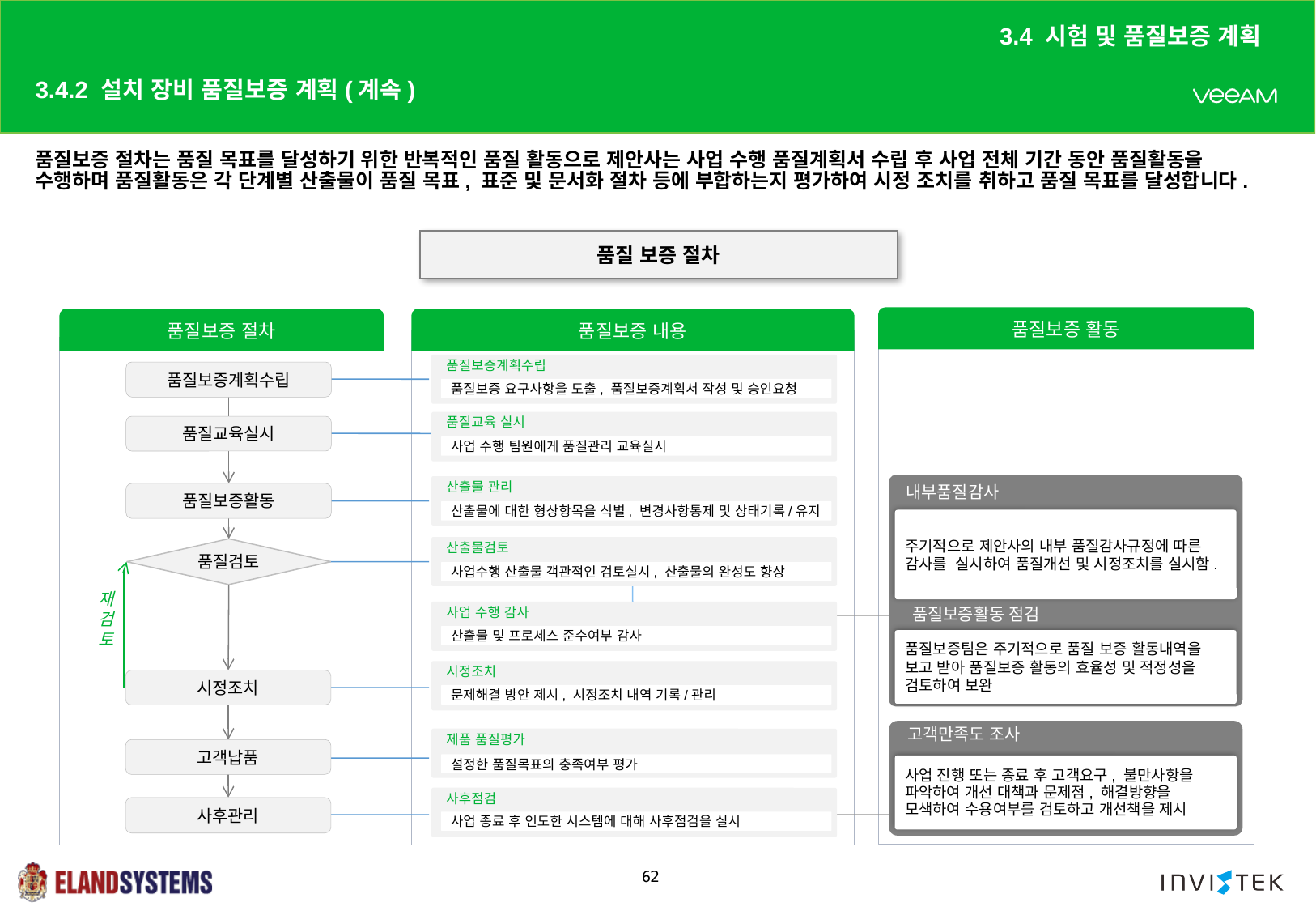

3.4 시험 및 품질보증 계획
# 3.4.2 설치 장비 품질보증 계획(계속)
품질보증 절차는 품질 목표를 달성하기 위한 반복적인 품질 활동으로 제안사는 사업 수행 품질계획서 수립 후 사업 전체 기간 동안 품질활동을 수행하며 품질활동은 각 단계별 산출물이 품질 목표, 표준 및 문서화 절차 등에 부합하는지 평가하여 시정 조치를 취하고 품질 목표를 달성합니다.
품질 보증 절차
품질보증 활동
품질보증 절차
품질보증 내용

품질보증계획수립
품질보증 요구사항을 도출, 품질보증계획서 작성 및 승인요청
품질교육 실시
사업 수행 팀원에게 품질관리 교육실시
산출물 관리
산출물에 대한 형상항목을 식별, 변경사항통제 및 상태기록/유지
산출물검토
사업수행 산출물 객관적인 검토실시, 산출물의 완성도 향상

사업 수행 감사
산출물 및 프로세스 준수여부 감사
시정조치
문제해결 방안 제시, 시정조치 내역 기록/관리
제품 품질평가
설정한 품질목표의 충족여부 평가
사후점검
사업 종료 후 인도한 시스템에 대해 사후점검을 실시
품질보증계획수립

품질교육실시

내부품질감사
주기적으로 제안사의 내부 품질감사규정에 따른 감사를  실시하여 품질개선 및 시정조치를 실시함.
품질보증활동 점검
품질보증팀은 주기적으로 품질 보증 활동내역을 보고 받아 품질보증 활동의 효율성 및 적정성을 검토하여 보완
고객만족도 조사

사업 진행 또는 종료 후 고객요구, 불만사항을 파악하여 개선 대책과 문제점, 해결방향을 모색하여 수용여부를 검토하고 개선책을 제시
품질보증활동

품질검토

재검토

시정조치

고객납품

사후관리

62